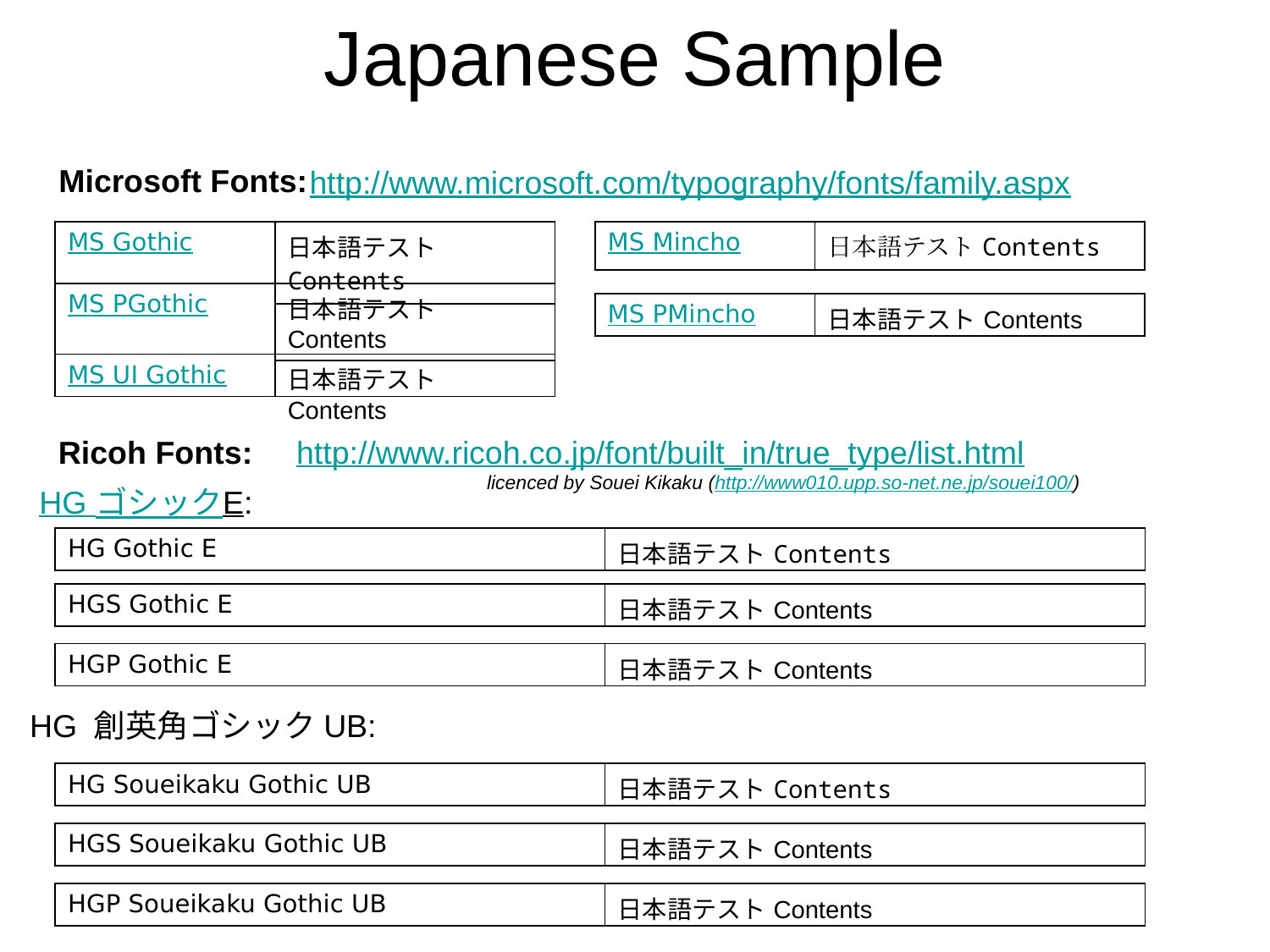

# Japanese Sample
Microsoft Fonts:
http://www.microsoft.com/typography/fonts/family.aspx
| MS Gothic | 日本語テストContents |
| --- | --- |
| MS Mincho | 日本語テストContents |
| --- | --- |
| MS PGothic | 日本語テストContents |
| --- | --- |
| MS PMincho | 日本語テストContents |
| --- | --- |
| MS UI Gothic | 日本語テストContents |
| --- | --- |
Ricoh Fonts:
http://www.ricoh.co.jp/font/built_in/true_type/list.html
licenced by Souei Kikaku (http://www010.upp.so-net.ne.jp/souei100/)
HG ゴシックE:
| HG Gothic E | 日本語テストContents |
| --- | --- |
| HGS Gothic E | 日本語テストContents |
| --- | --- |
| HGP Gothic E | 日本語テストContents |
| --- | --- |
HG 創英角ゴシックUB:
| HG Soueikaku Gothic UB | 日本語テストContents |
| --- | --- |
| HGS Soueikaku Gothic UB | 日本語テストContents |
| --- | --- |
| HGP Soueikaku Gothic UB | 日本語テストContents |
| --- | --- |